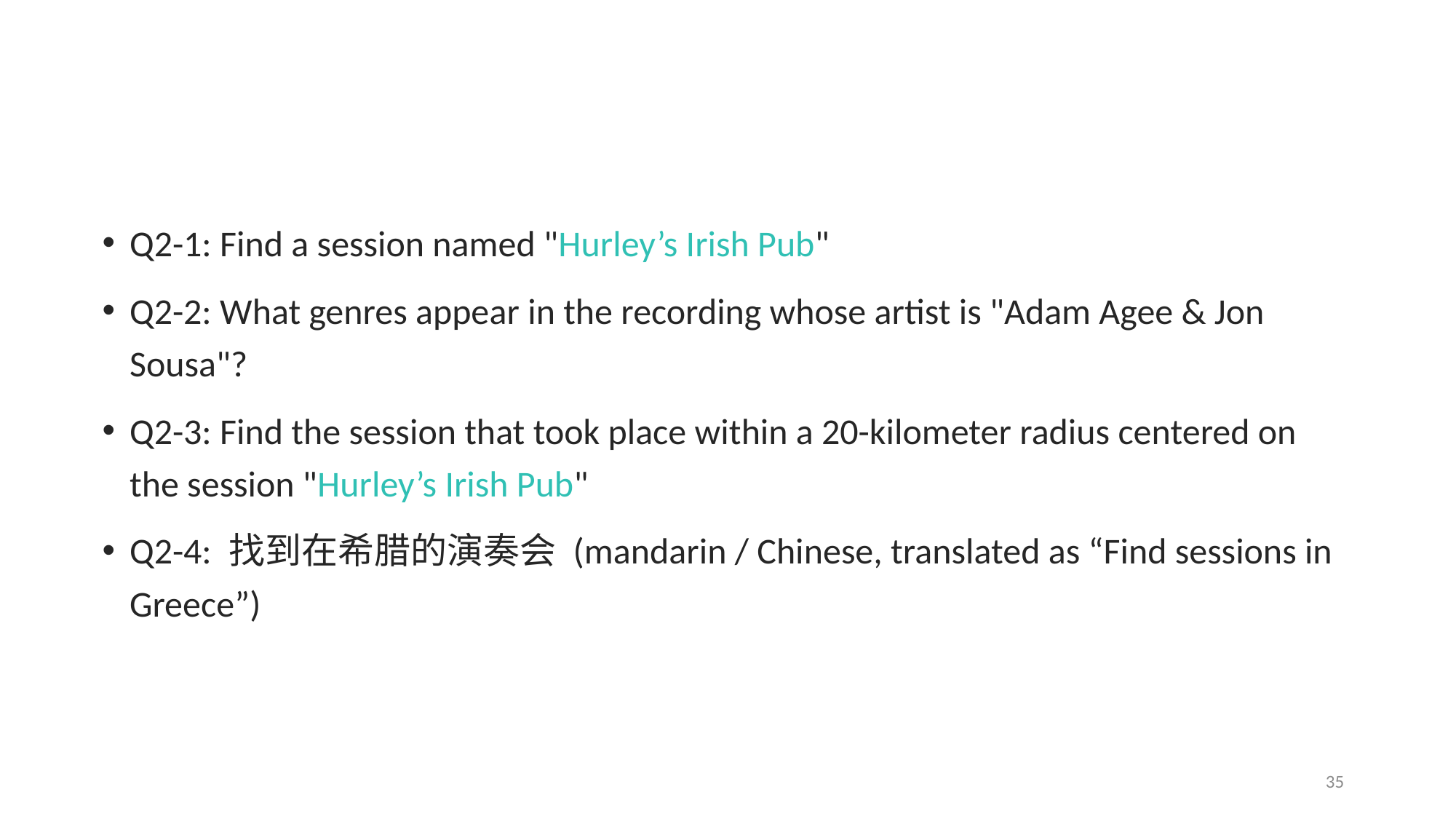

Q2-1: Find a session named "Hurley’s Irish Pub"
Q2-2: What genres appear in the recording whose artist is "Adam Agee & Jon Sousa"?
Q2-3: Find the session that took place within a 20-kilometer radius centered on the session "Hurley’s Irish Pub"
Q2-4: 找到在希腊的演奏会 (mandarin / Chinese, translated as “Find sessions in Greece”)

Q2-5 How many musicians (performers) are on TheSession (or on WikiData / MusicBrainz) (Investigate how many performers are to be reconciled: How many musicians are not on Wikidata?

Those which are not reconciled successfully are naturally not on Wikidata

35